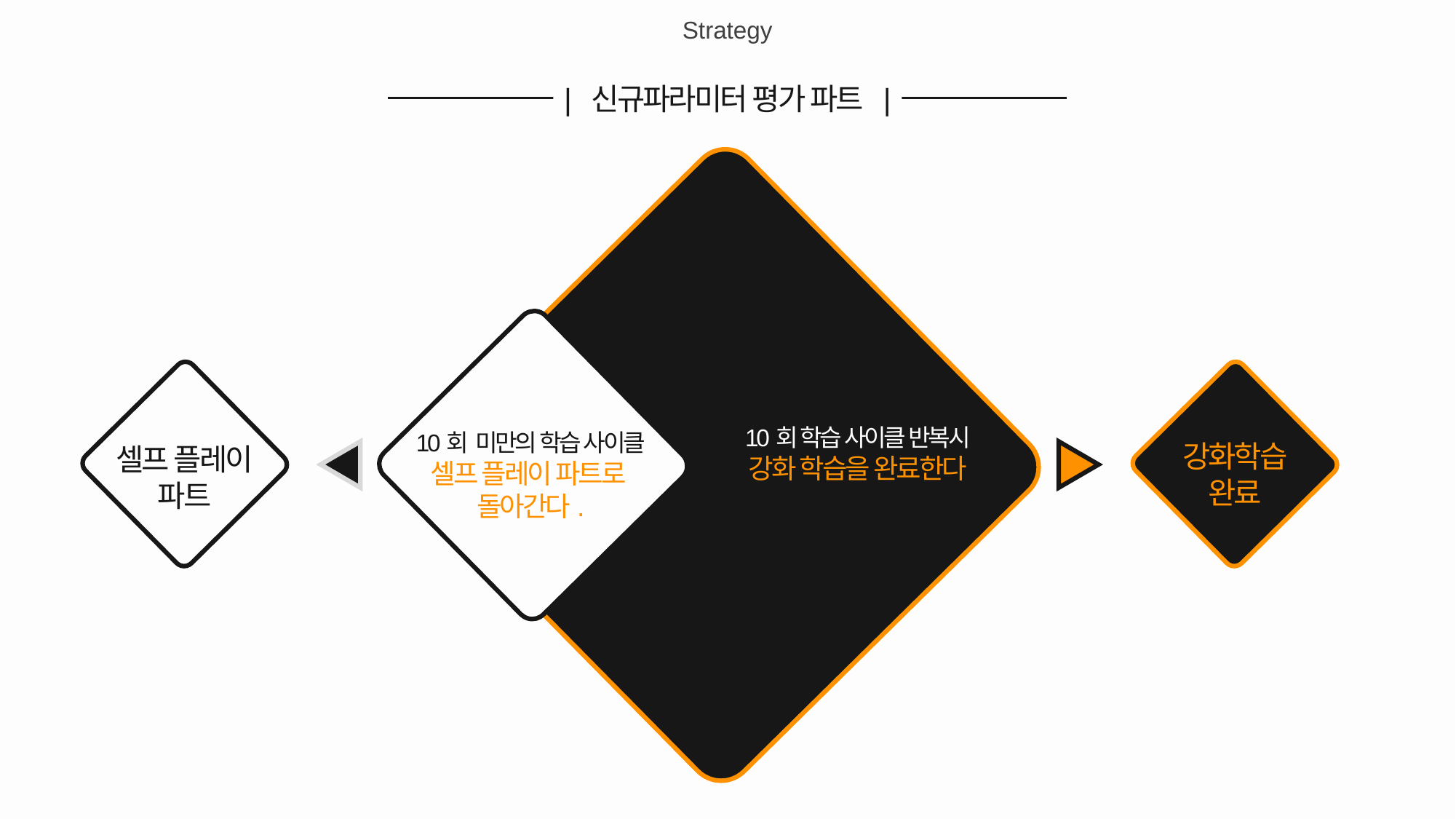

Strategy
|  신규파라미터 평가 파트  |

10회 학습 사이클 반복시
강화 학습을 완료한다
10회  미만의 학습 사이클
셀프 플레이 파트로
돌아간다.
강화학습
완료
셀프 플레이
파트